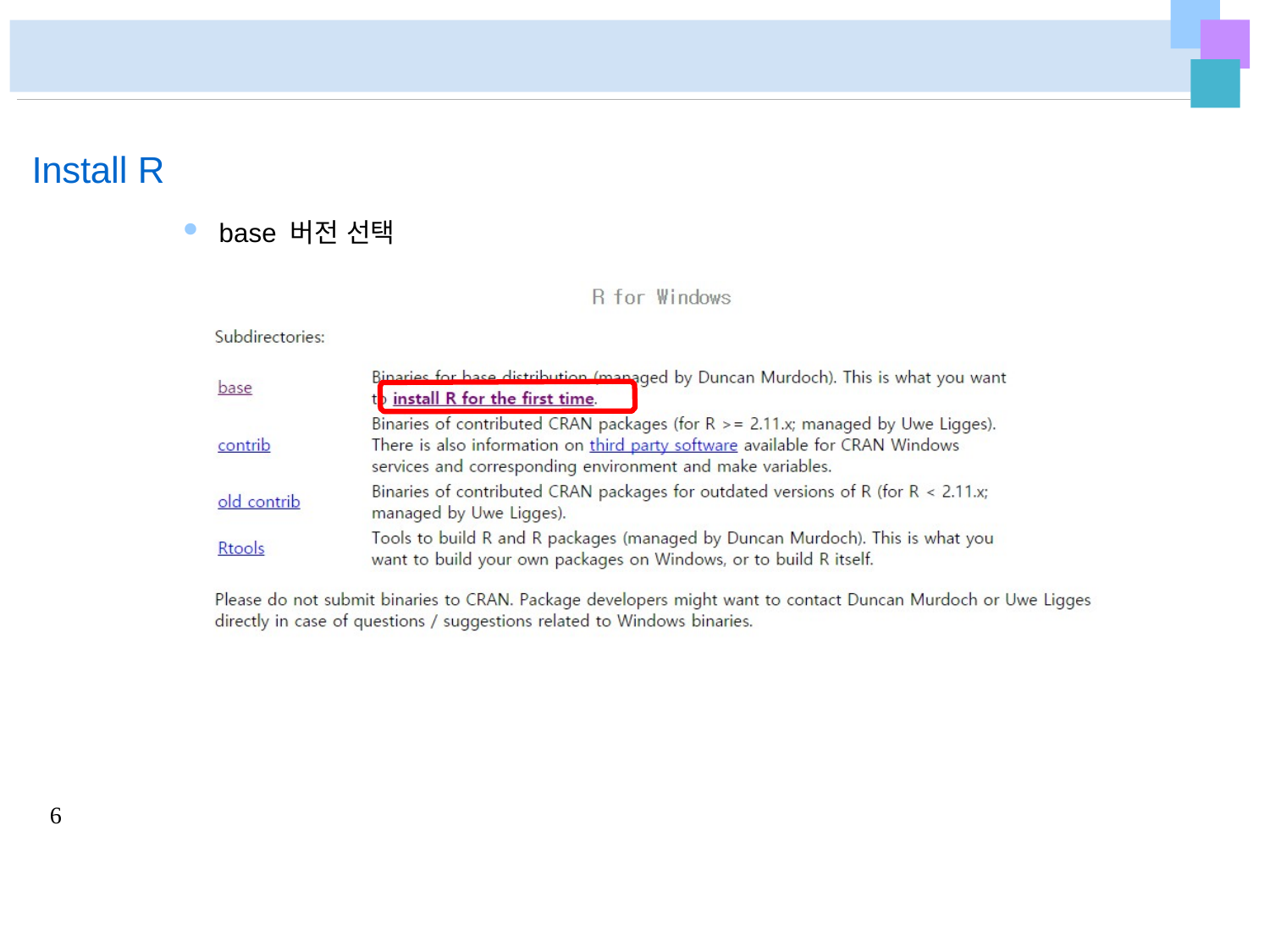

# Install R
base 버전 선택

6